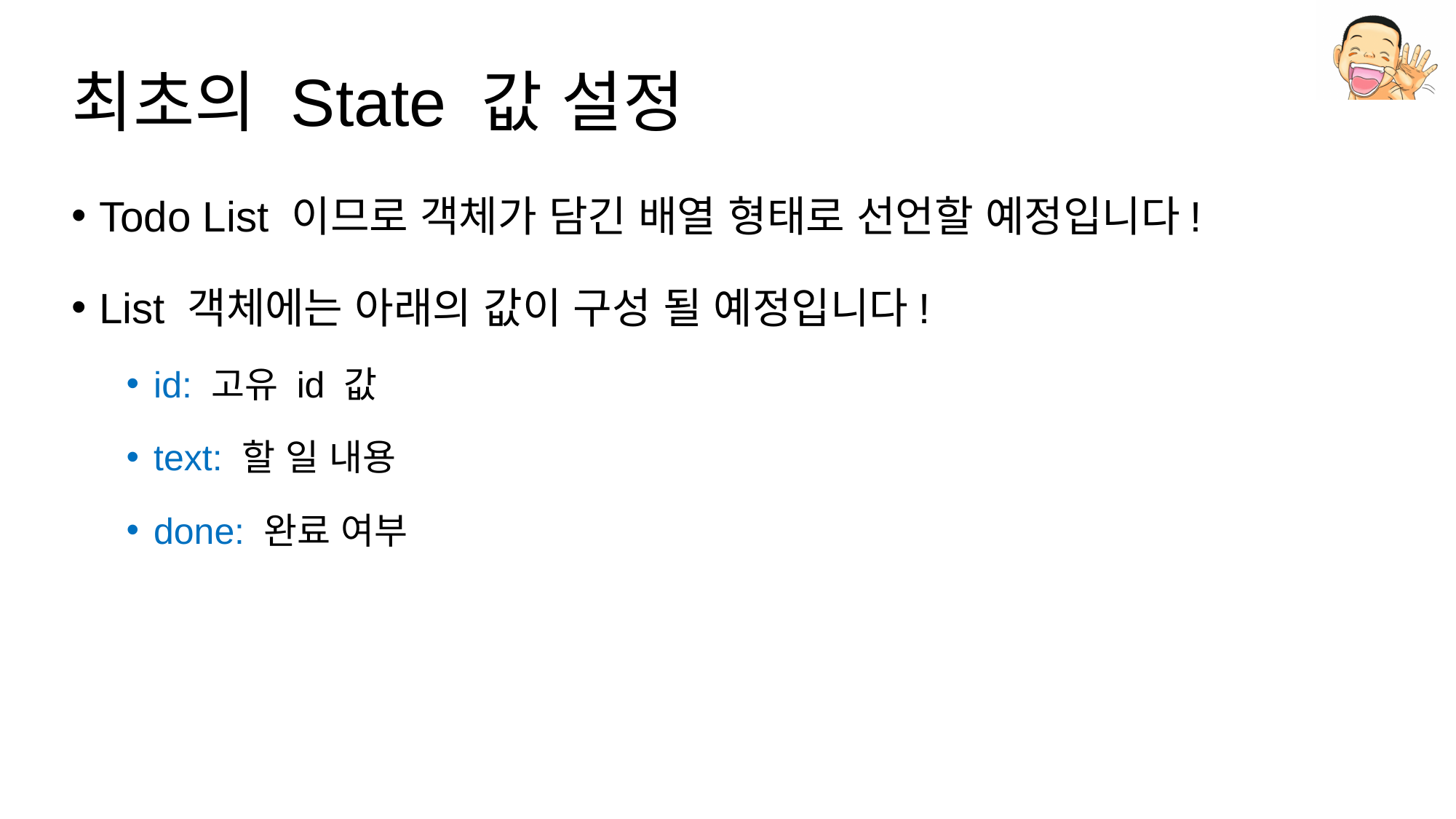

# 최초의 State 값 설정
Todo List 이므로 객체가 담긴 배열 형태로 선언할 예정입니다!
List 객체에는 아래의 값이 구성 될 예정입니다!
id: 고유 id 값
text: 할 일 내용
done: 완료 여부